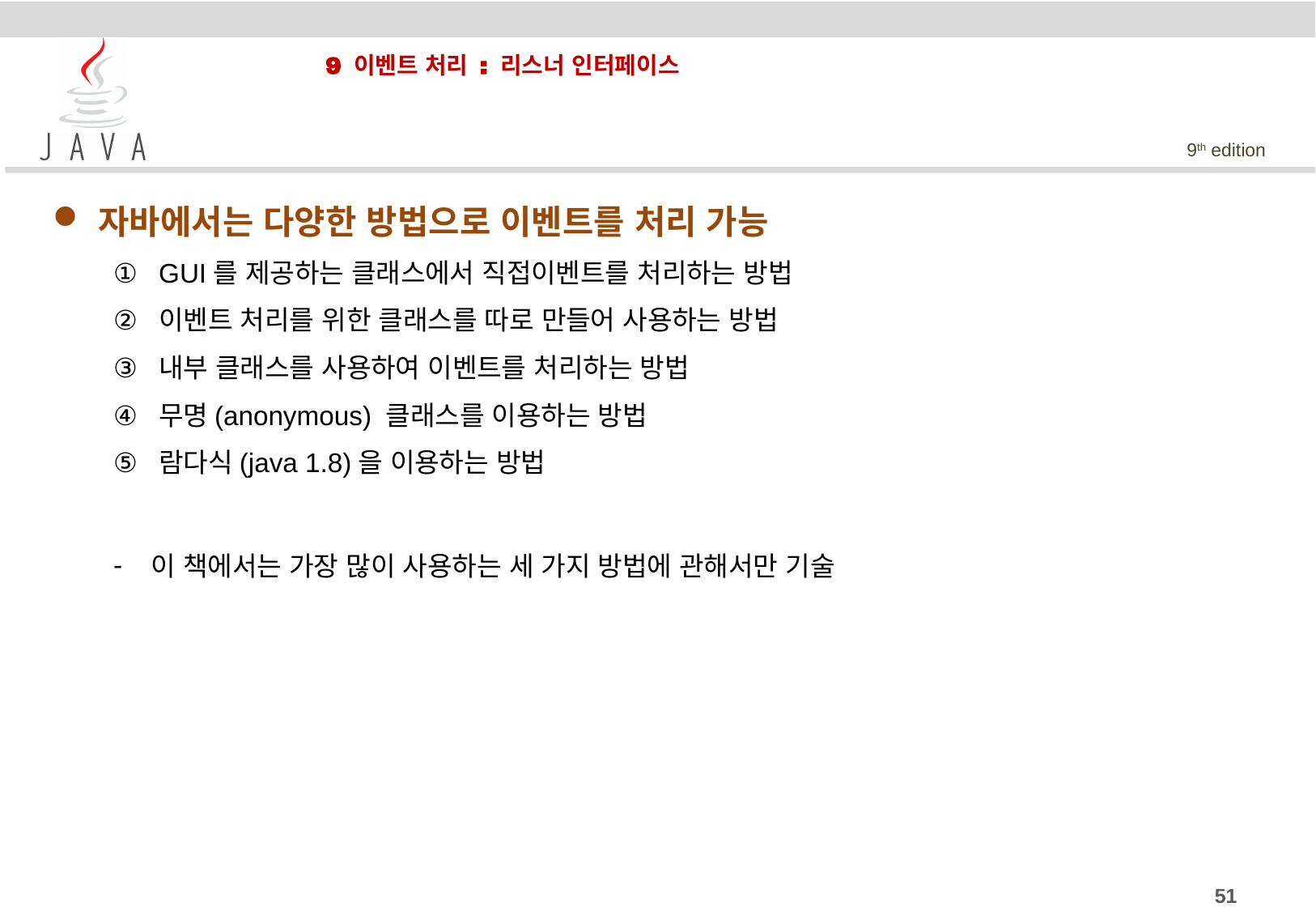

# 9 이벤트 처리 : 리스너 인터페이스
자바에서는 다양한 방법으로 이벤트를 처리 가능
GUI를 제공하는 클래스에서 직접이벤트를 처리하는 방법
이벤트 처리를 위한 클래스를 따로 만들어 사용하는 방법
내부 클래스를 사용하여 이벤트를 처리하는 방법
무명(anonymous) 클래스를 이용하는 방법
람다식(java 1.8)을 이용하는 방법

이 책에서는 가장 많이 사용하는 세 가지 방법에 관해서만 기술
51